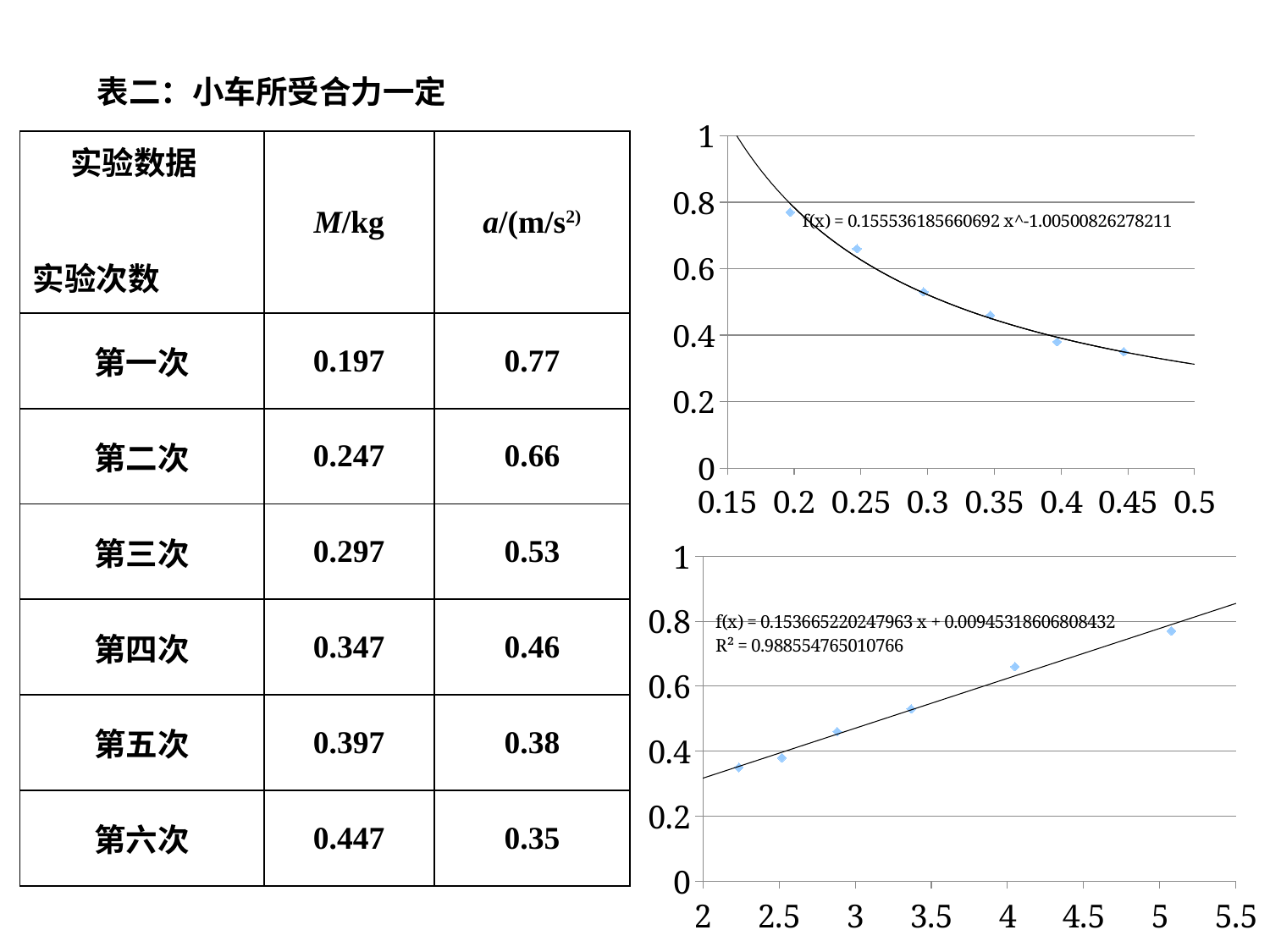

表二：小车所受合力一定

### Chart

| Category |  |
|---|---|
| 实验数据 实验次数 | M/kg | a/(m/s2) |
| --- | --- | --- |
| 第一次 | 0.197 | 0.77 |
| 第二次 | 0.247 | 0.66 |
| 第三次 | 0.297 | 0.53 |
| 第四次 | 0.347 | 0.46 |
| 第五次 | 0.397 | 0.38 |
| 第六次 | 0.447 | 0.35 |

### Chart

| Category |  |
|---|---|